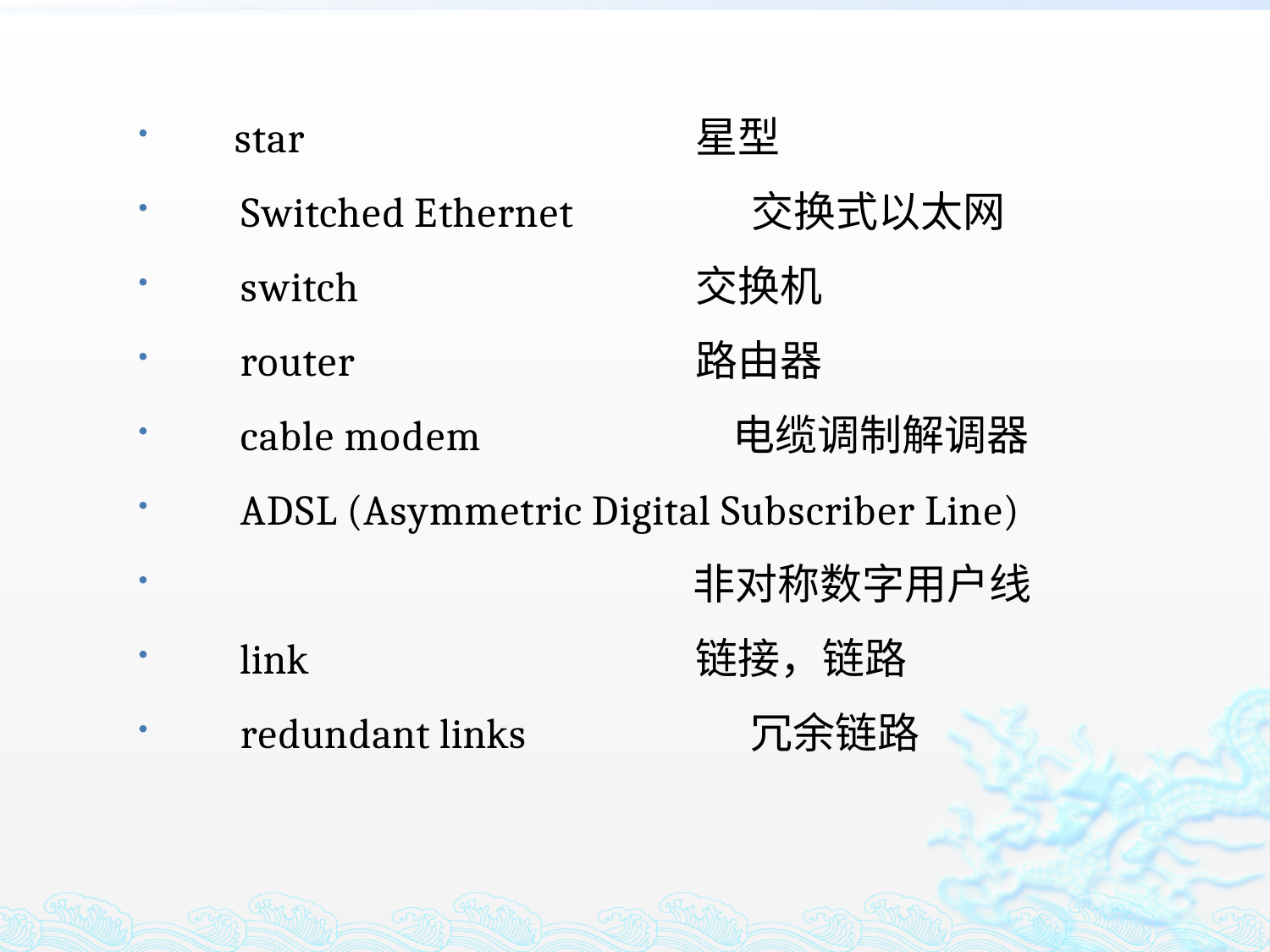

star                                    	星型
　Switched Ethernet                  交换式以太网
　switch                                 	交换机
　router                                  	路由器
　cable modem                          电缆调制解调器
　ADSL (Asymmetric Digital Subscriber Line)
                                                    非对称数字用户线
　link                                    	链接，链路
　redundant links                       冗余链路